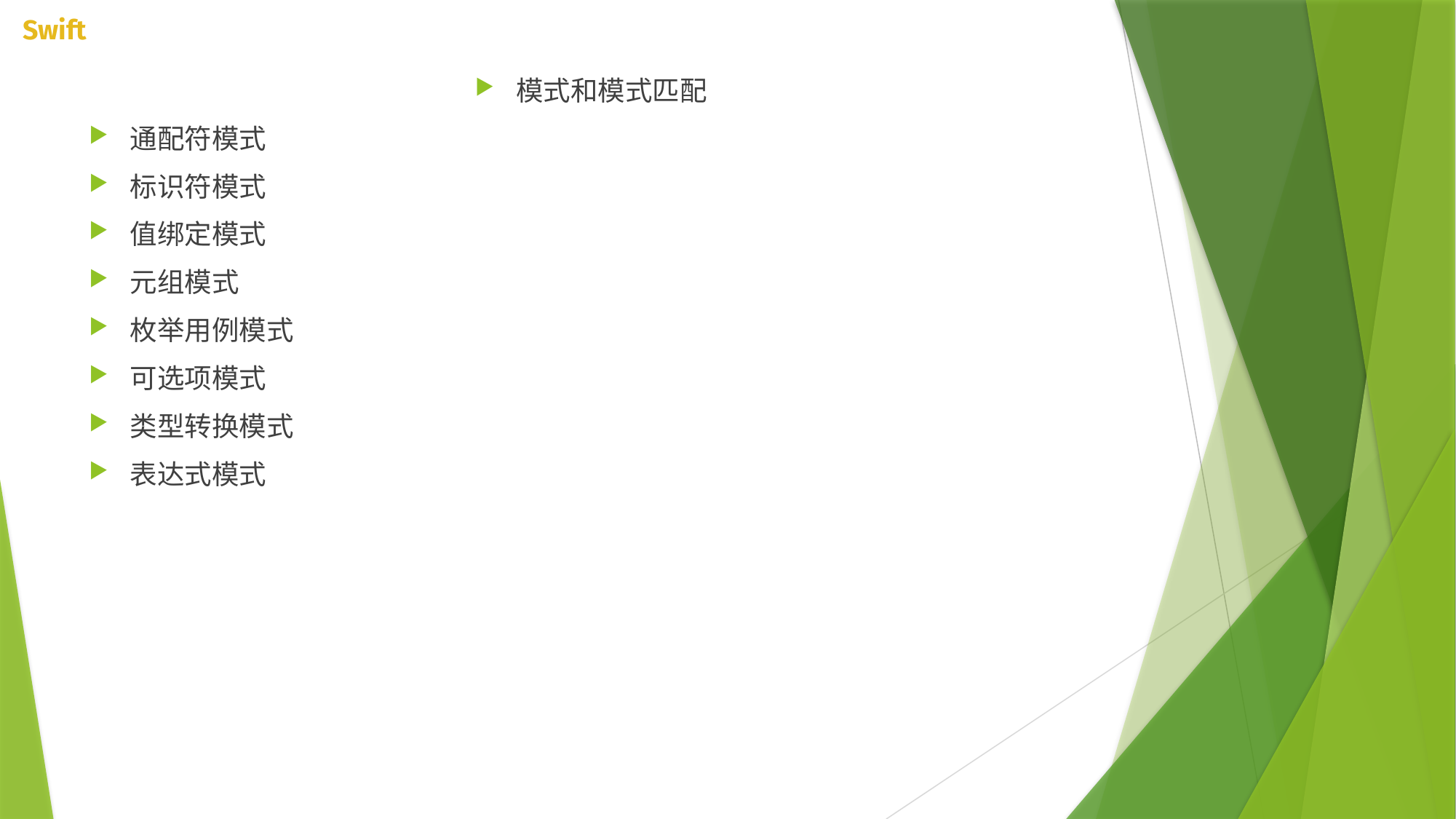

模式和模式匹配
通配符模式
标识符模式
值绑定模式
元组模式
枚举用例模式
可选项模式
类型转换模式
表达式模式